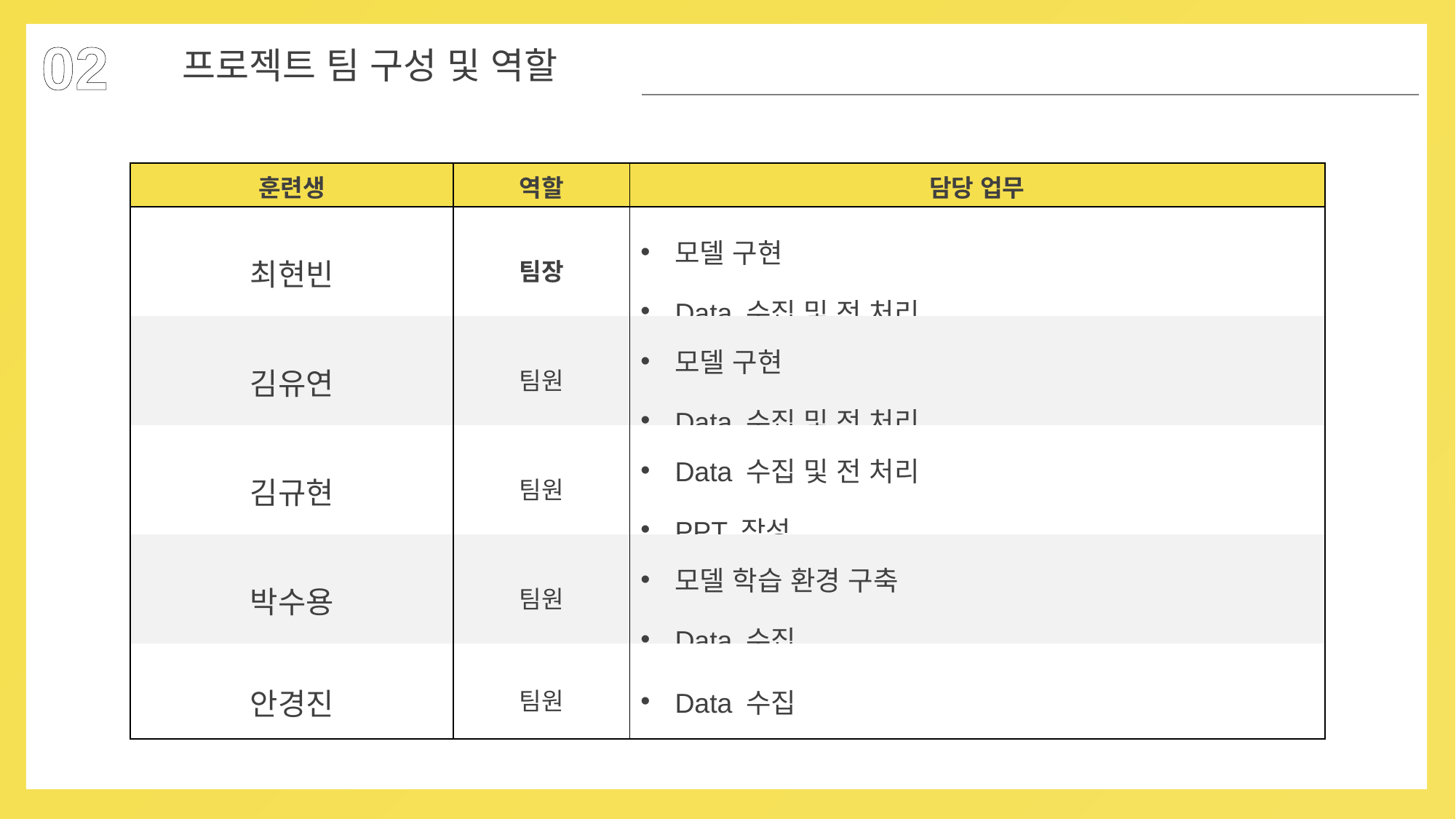

02

프로젝트 팀 구성 및 역할
| 훈련생 | 역할 | 담당 업무 |
| --- | --- | --- |
| 최현빈 | 팀장 | 모델 구현 Data 수집 및 전 처리 |
| 김유연 | 팀원 | 모델 구현 Data 수집 및 전 처리 |
| 김규현 | 팀원 | Data 수집 및 전 처리 PPT 작성 |
| 박수용 | 팀원 | 모델 학습 환경 구축 Data 수집 |
| 안경진 | 팀원 | Data 수집 |